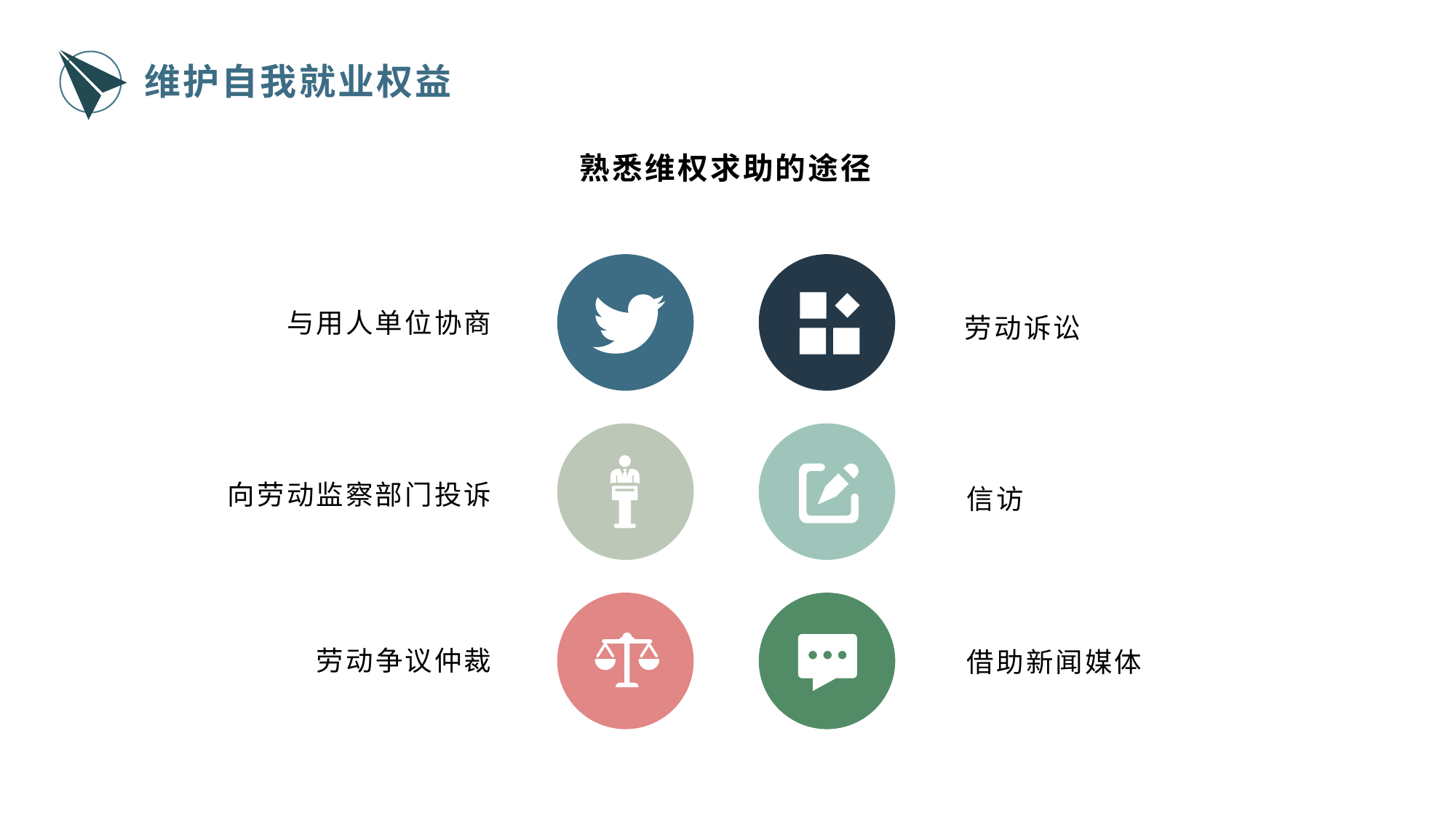

维护自我就业权益
熟悉维权求助的途径

与用人单位协商
劳动诉讼

向劳动监察部门投诉
信访

劳动争议仲裁
借助新闻媒体